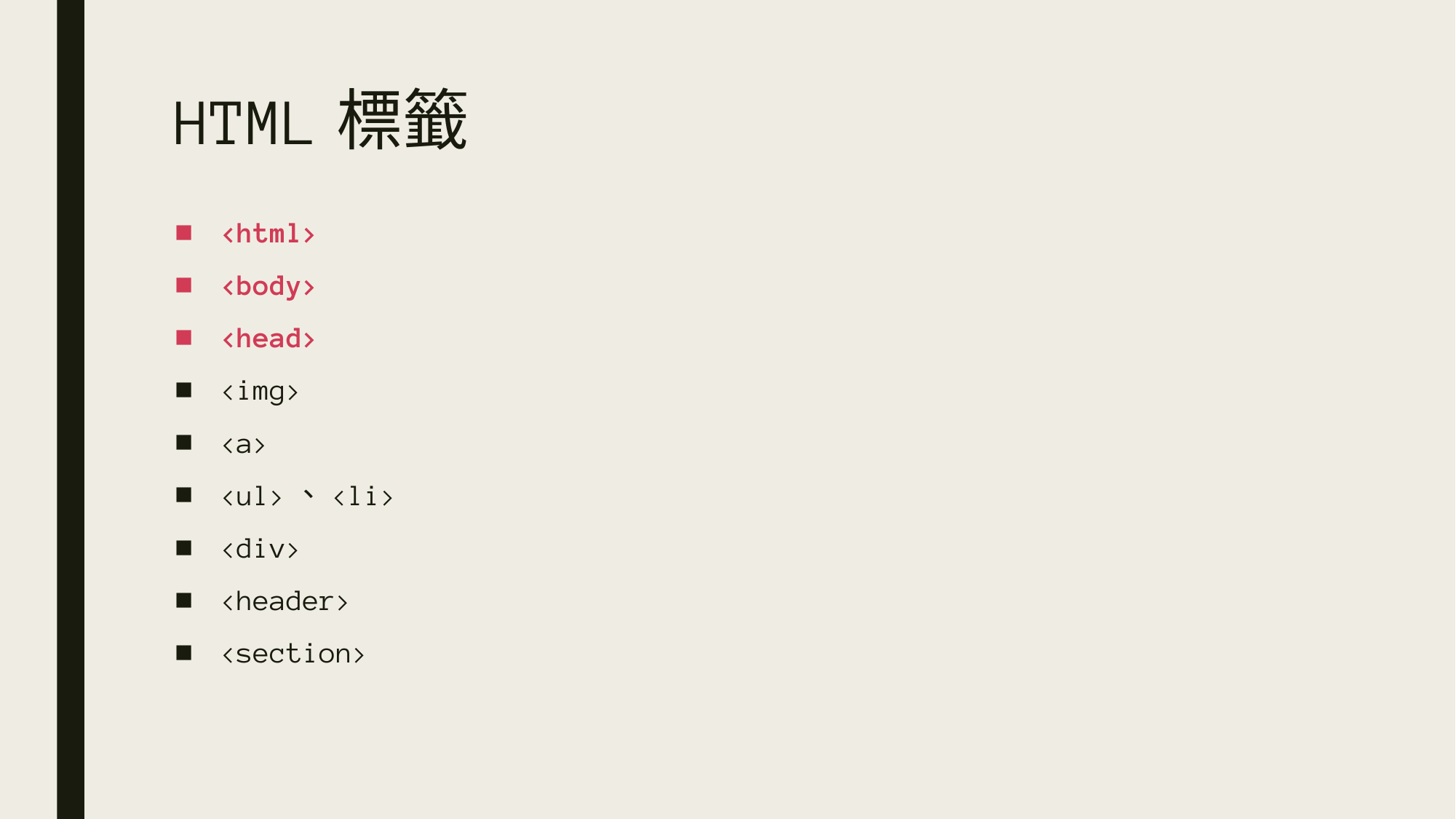

# HTML標籤
<html>
<body>
<head>
<img>
<a>
<ul>、<li>
<div>
<header>
<section>